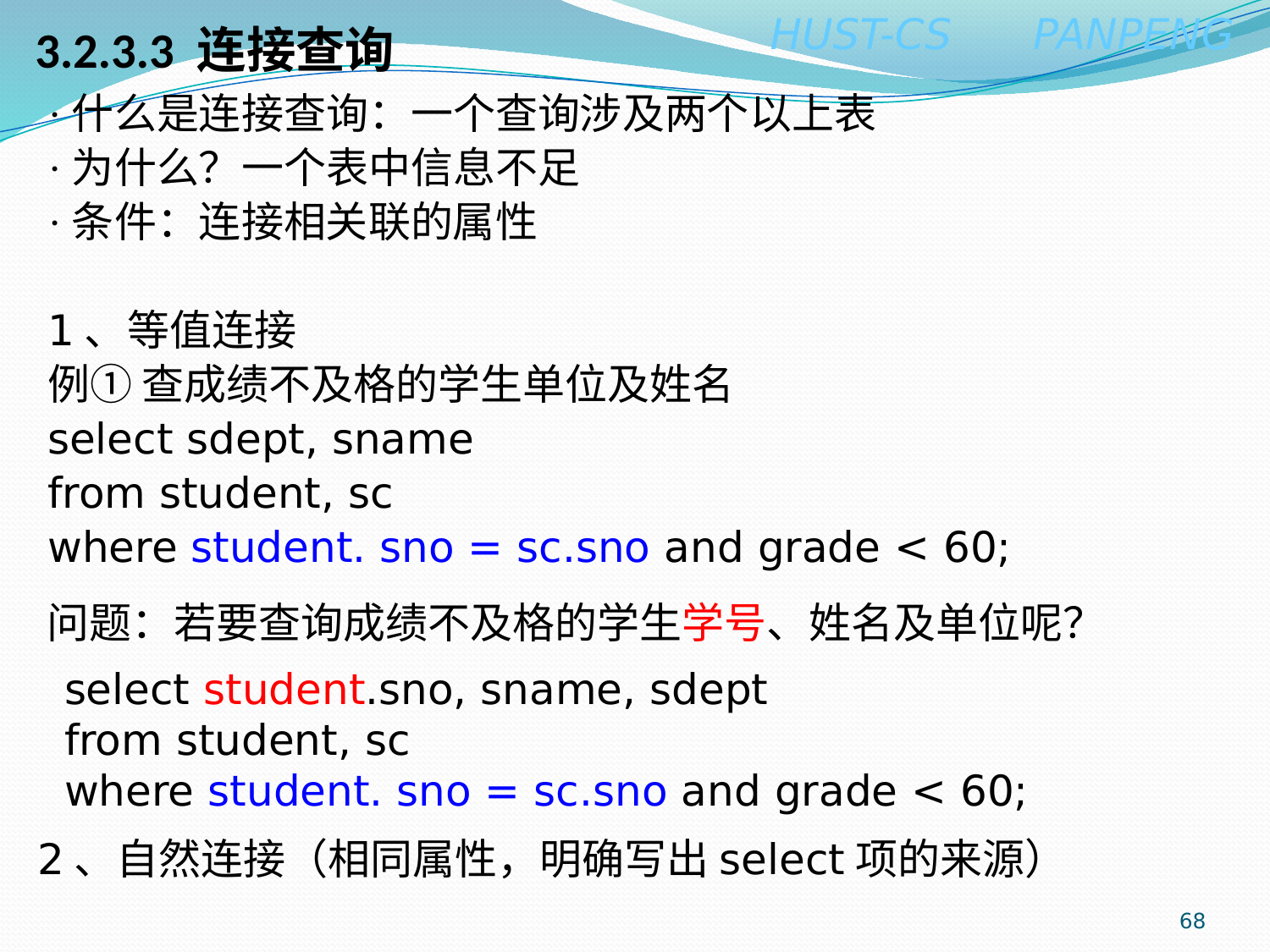

# 3.2.3.3 连接查询
·什么是连接查询：一个查询涉及两个以上表
·为什么？一个表中信息不足
·条件：连接相关联的属性

1、等值连接
例① 查成绩不及格的学生单位及姓名
select sdept, sname
from student, sc
where student. sno = sc.sno and grade < 60;
问题：若要查询成绩不及格的学生学号、姓名及单位呢？
  select student.sno, sname, sdept
  from student, sc
  where student. sno = sc.sno and grade < 60;
2、自然连接（相同属性，明确写出select项的来源）
68